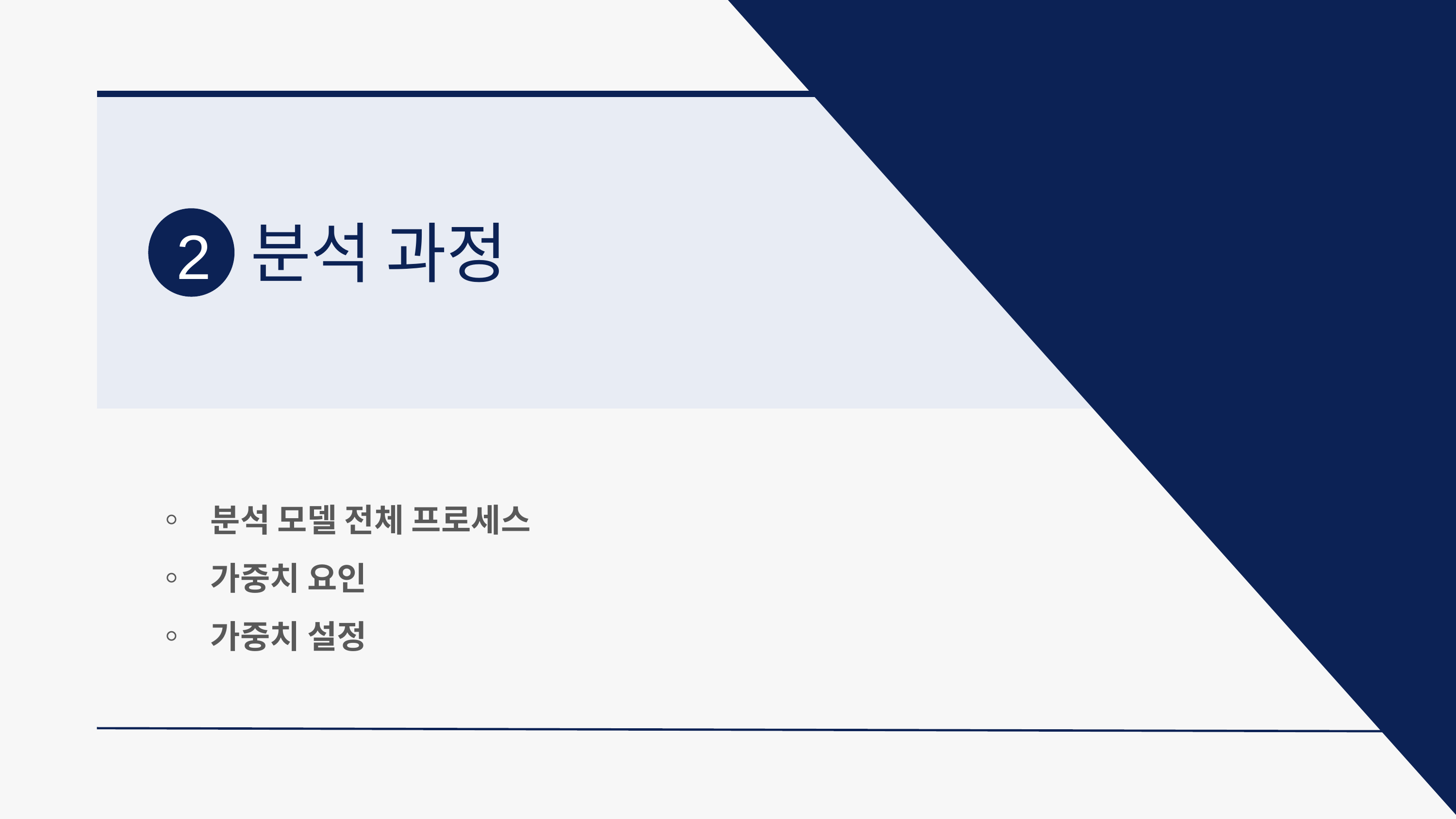

분석 과정

2
◦  분석 모델 전체 프로세스
◦  가중치 요인
◦  가중치 설정